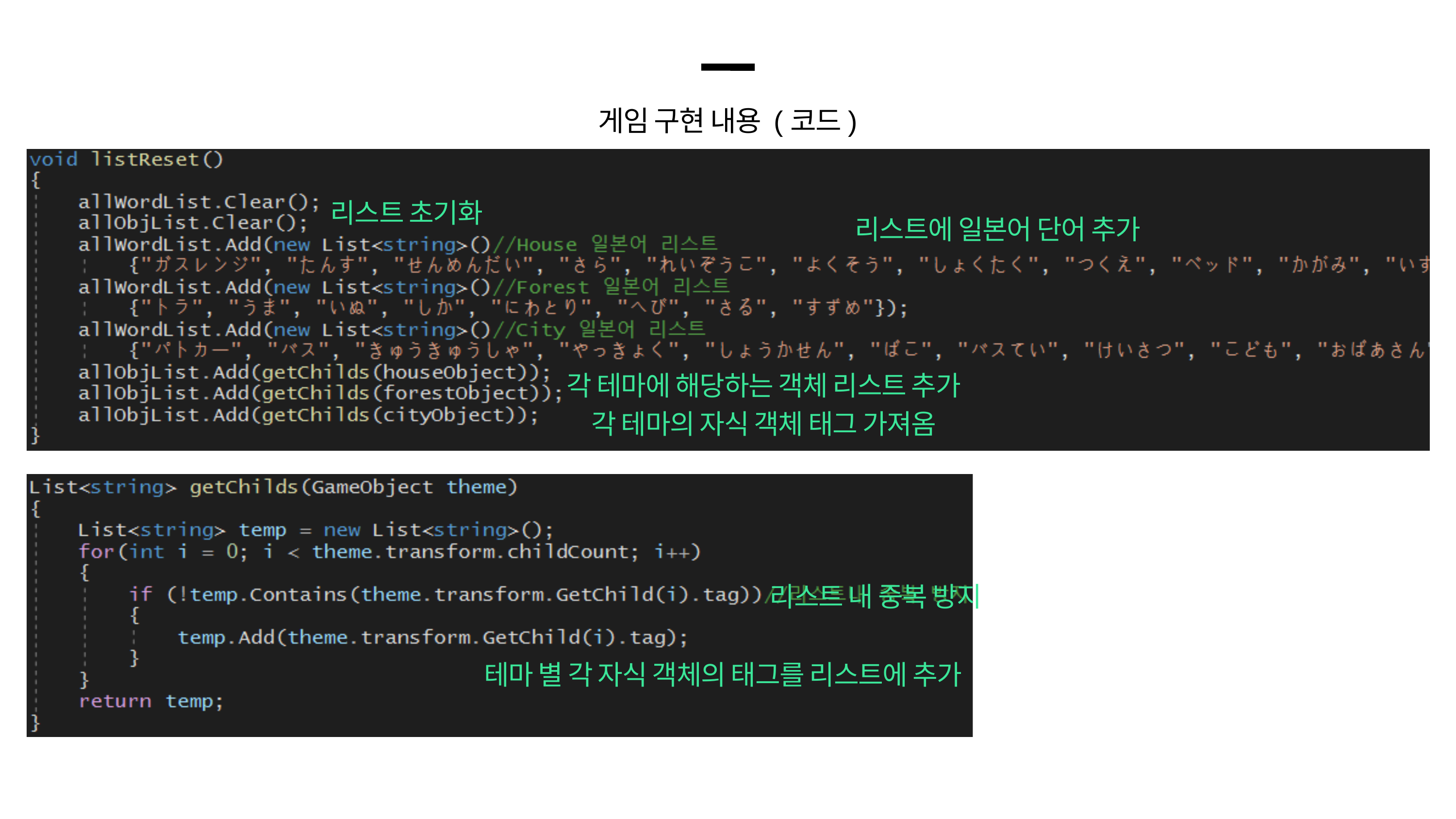

게임 구현 내용 (코드)

리스트 초기화
리스트에 일본어 단어 추가
각 테마에 해당하는 객체 리스트 추가
각 테마의 자식 객체 태그 가져옴

리스트 내 중복 방지
테마 별 각 자식 객체의 태그를 리스트에 추가